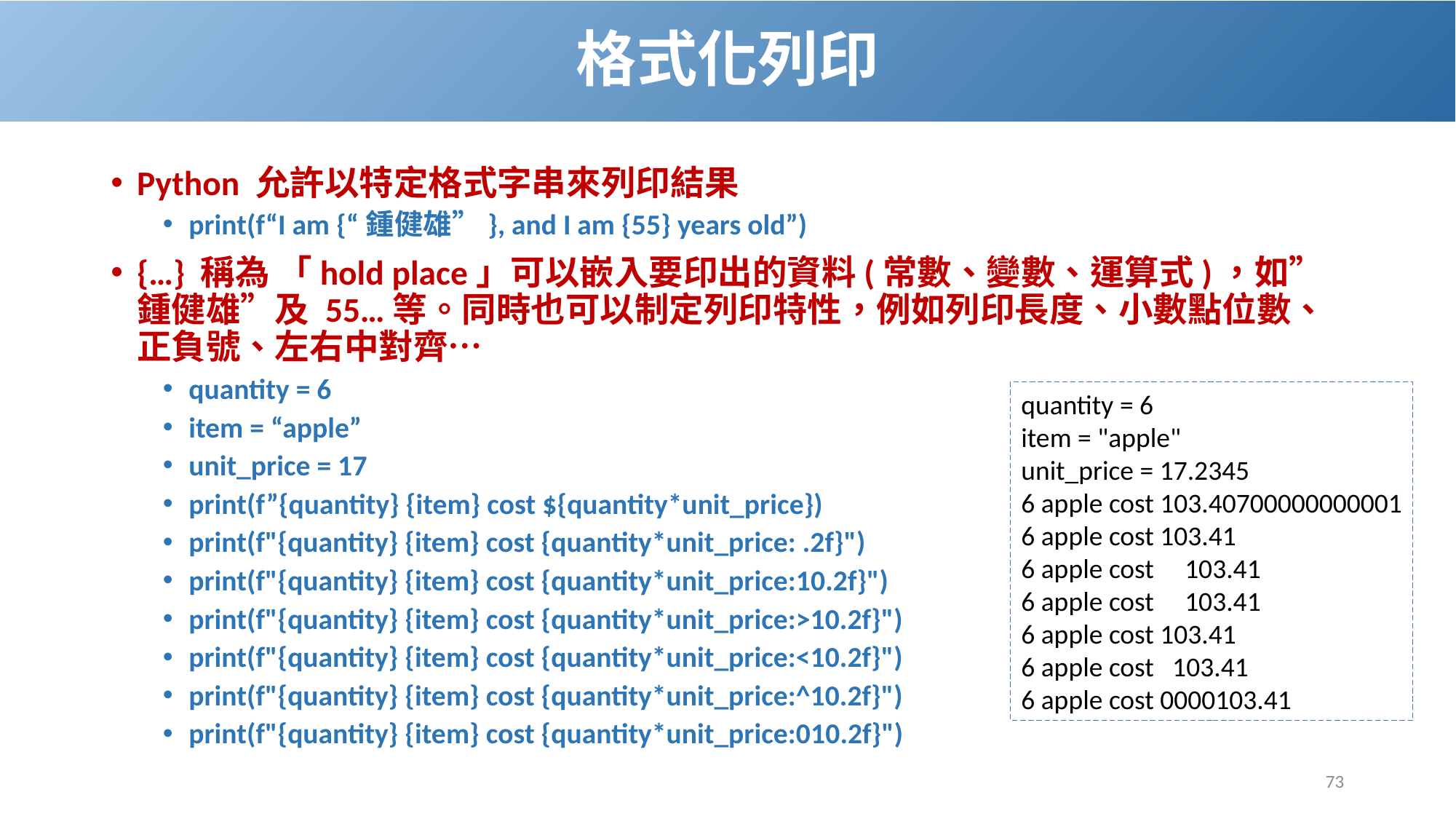

# 格式化列印
Python 允許以特定格式字串來列印結果
print(f“I am {“鍾健雄”}, and I am {55} years old”)
{…} 稱為 「hold place」可以嵌入要印出的資料(常數、變數、運算式)，如”鍾健雄”及 55…等。同時也可以制定列印特性，例如列印長度、小數點位數、正負號、左右中對齊…
quantity = 6
item = “apple”
unit_price = 17
print(f”{quantity} {item} cost ${quantity*unit_price})
print(f"{quantity} {item} cost {quantity*unit_price: .2f}")
print(f"{quantity} {item} cost {quantity*unit_price:10.2f}")
print(f"{quantity} {item} cost {quantity*unit_price:>10.2f}")
print(f"{quantity} {item} cost {quantity*unit_price:<10.2f}")
print(f"{quantity} {item} cost {quantity*unit_price:^10.2f}")
print(f"{quantity} {item} cost {quantity*unit_price:010.2f}")

quantity = 6
item = "apple"
unit_price = 17.2345
6 apple cost 103.40700000000001
6 apple cost 103.41
6 apple cost     103.41
6 apple cost     103.41
6 apple cost 103.41
6 apple cost   103.41
6 apple cost 0000103.41
73